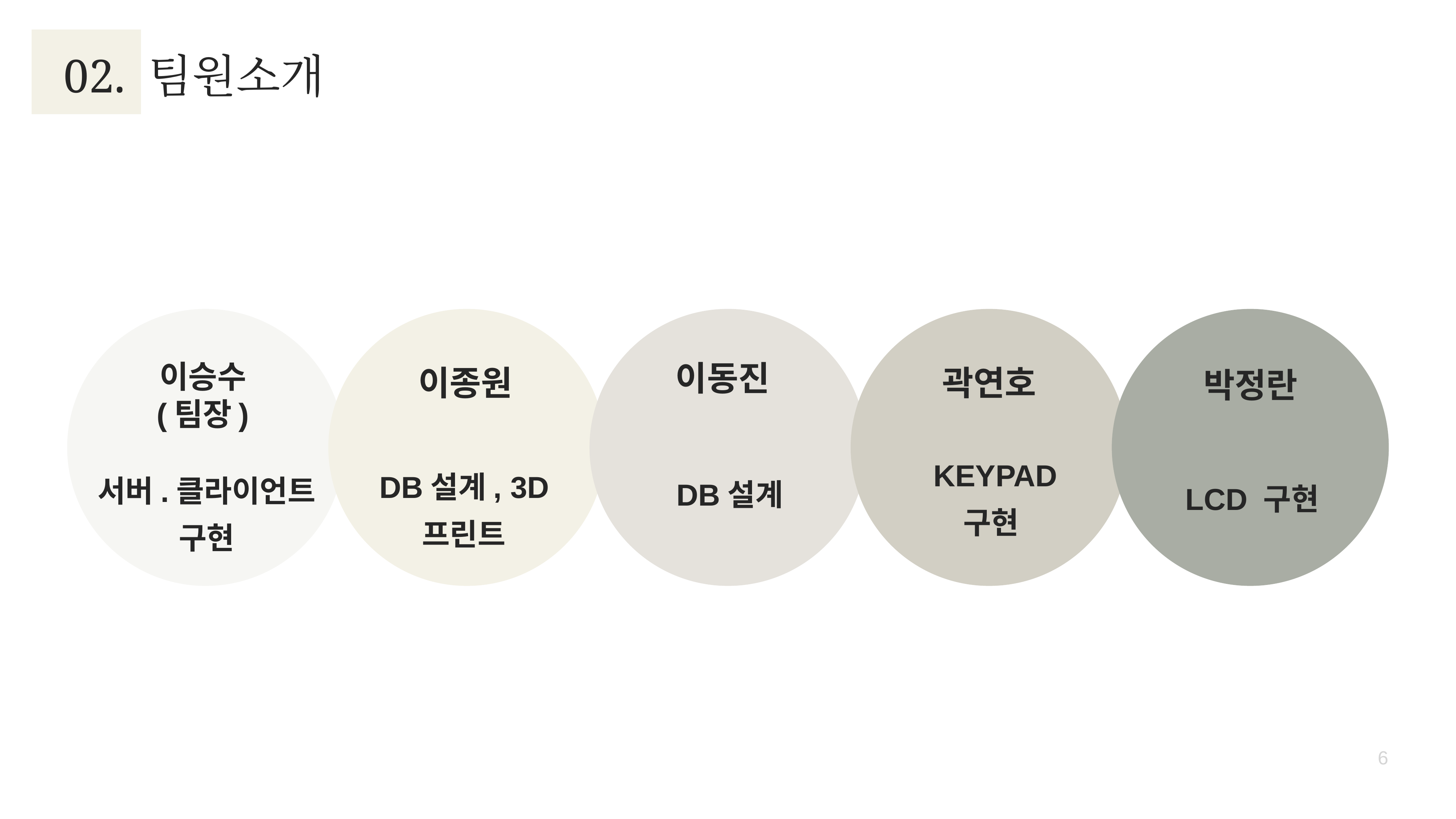

02. 팀원소개

이승수
(팀장)
이동진
이종원
곽연호
박정란
DB설계, 3D프린트
서버.클라이언트 구현
DB설계
LCD 구현
KEYPAD 구현
6